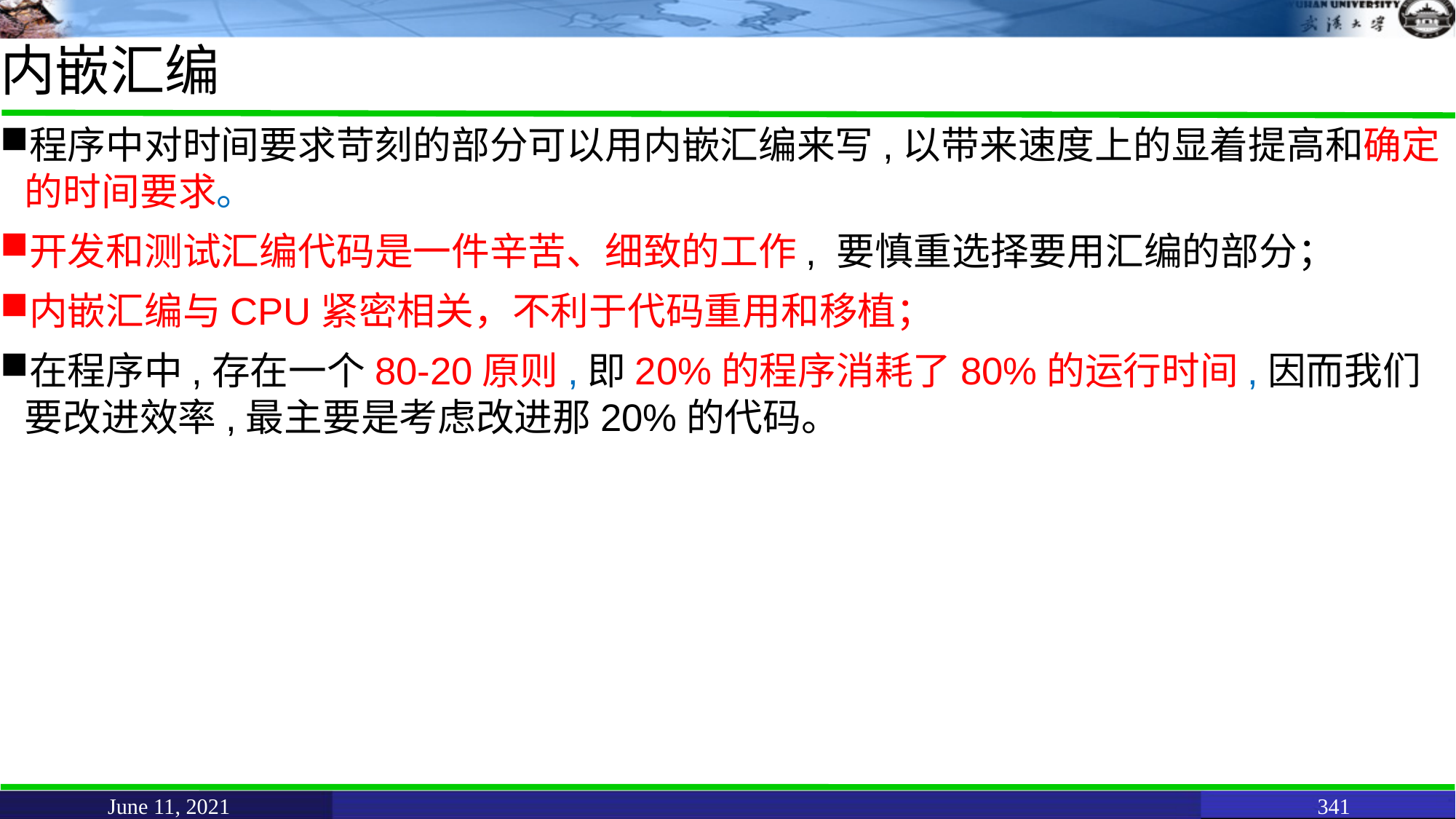

# 内嵌汇编
程序中对时间要求苛刻的部分可以用内嵌汇编来写,以带来速度上的显着提高和确定的时间要求。
开发和测试汇编代码是一件辛苦、细致的工作, 要慎重选择要用汇编的部分；
内嵌汇编与CPU紧密相关，不利于代码重用和移植；
在程序中,存在一个80-20原则,即20%的程序消耗了80%的运行时间,因而我们要改进效率,最主要是考虑改进那20%的代码。

June 11, 2021

341